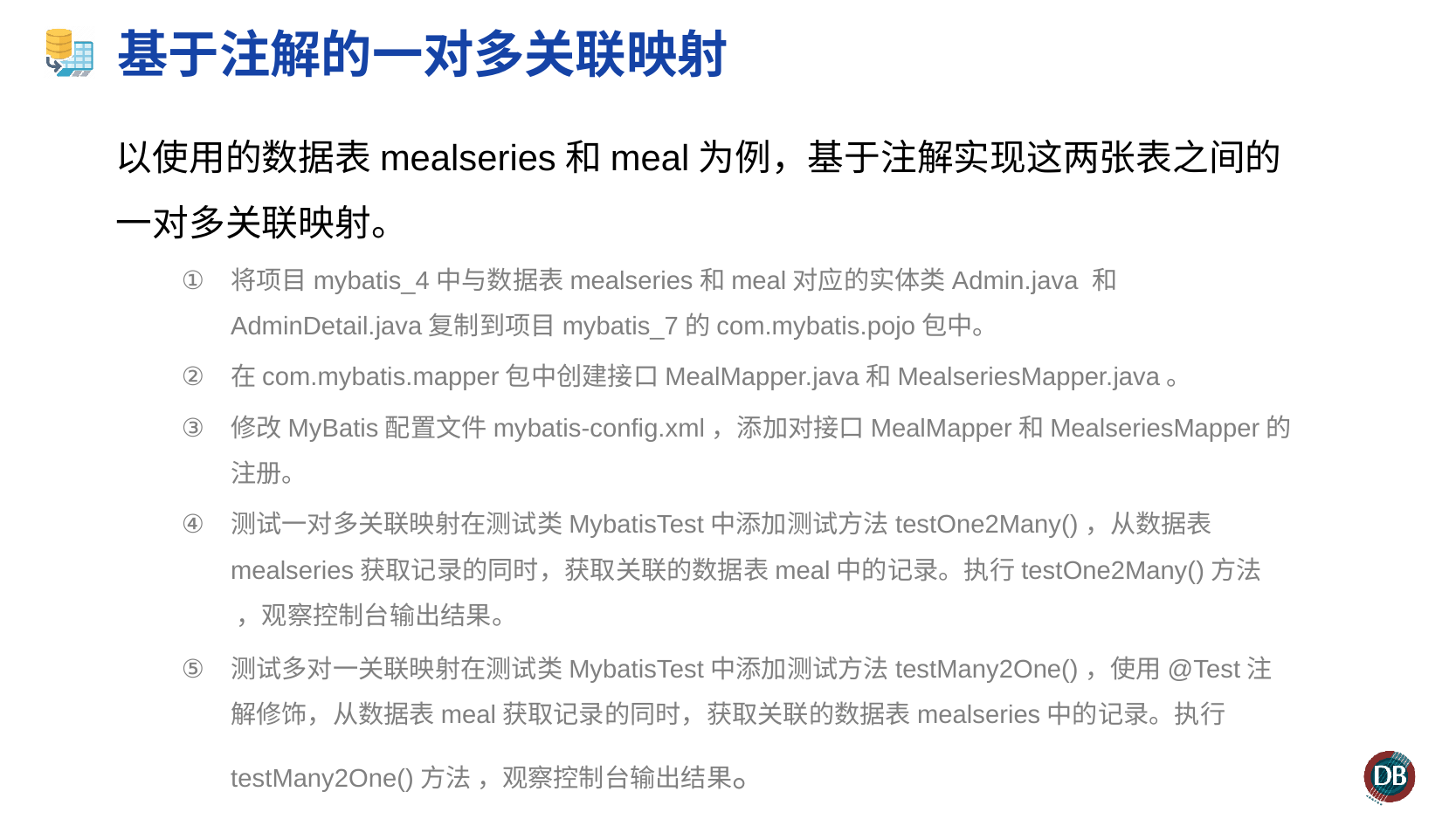

# 基于注解的一对多关联映射
以使用的数据表mealseries和meal为例，基于注解实现这两张表之间的一对多关联映射。
将项目mybatis_4中与数据表mealseries和meal对应的实体类Admin.java 和AdminDetail.java复制到项目mybatis_7的com.mybatis.pojo包中。
在com.mybatis.mapper包中创建接口MealMapper.java和MealseriesMapper.java。
修改MyBatis配置文件mybatis-config.xml，添加对接口MealMapper和MealseriesMapper的注册。
测试一对多关联映射在测试类MybatisTest中添加测试方法testOne2Many()，从数据表mealseries获取记录的同时，获取关联的数据表meal中的记录。执行testOne2Many()方法 ，观察控制台输出结果。
测试多对一关联映射在测试类MybatisTest中添加测试方法testMany2One()，使用@Test注解修饰，从数据表meal获取记录的同时，获取关联的数据表mealseries中的记录。执行testMany2One()方法 ，观察控制台输出结果。